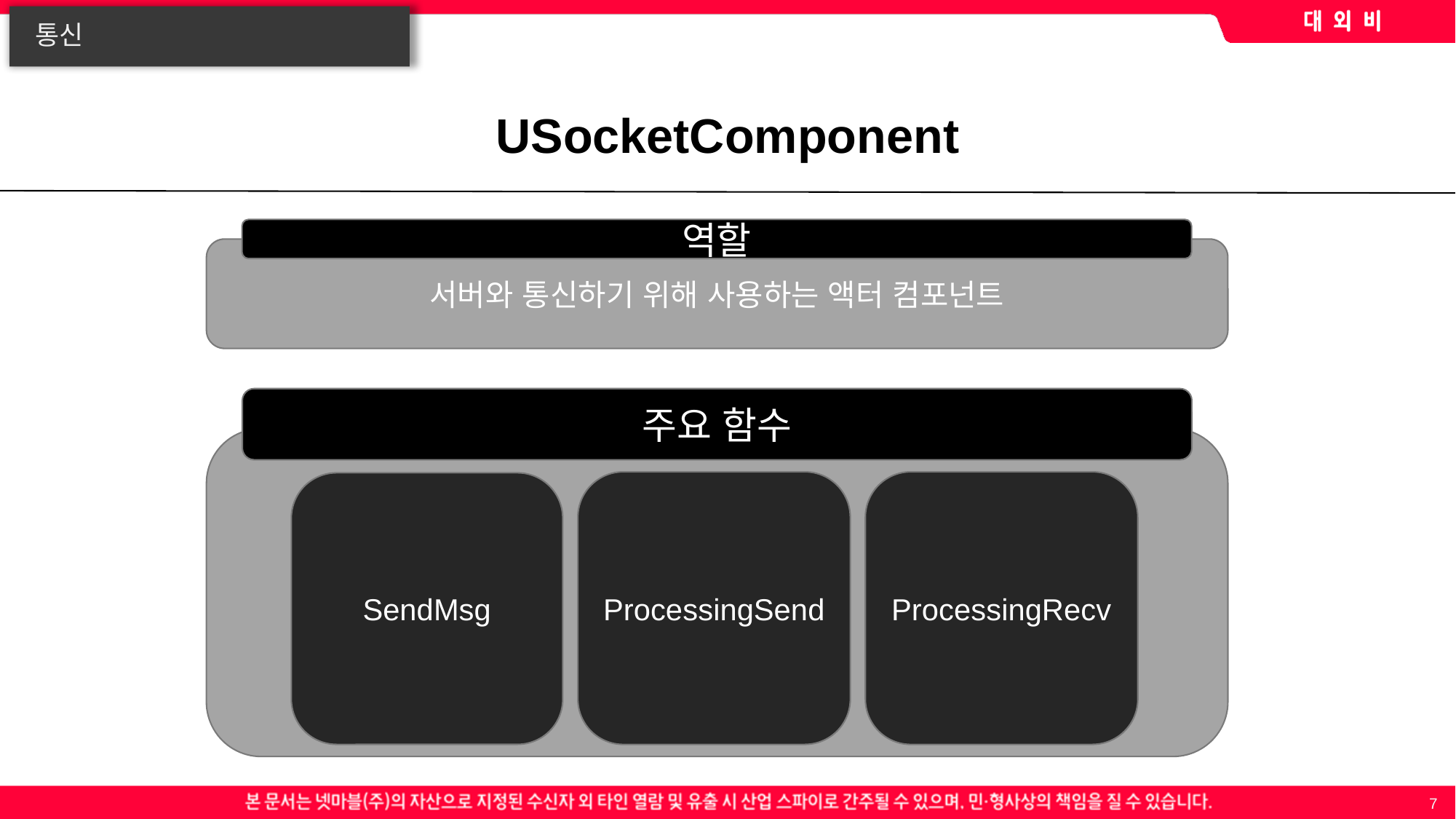

통신
# USocketComponent
역할
서버와 통신하기 위해 사용하는 액터 컴포넌트
주요 함수

ProcessingRecv
ProcessingSend
SendMsg
7